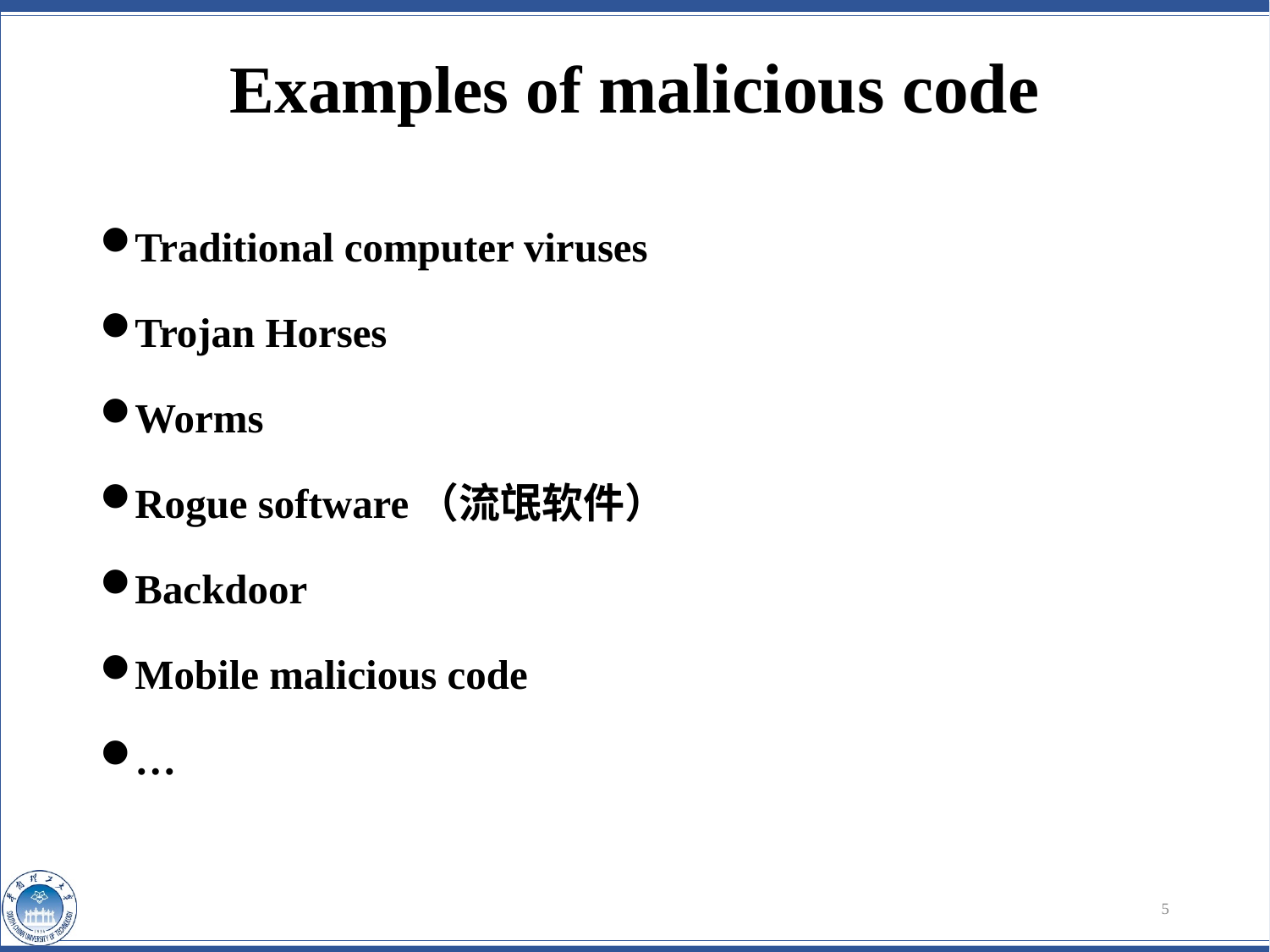

# Examples of malicious code
Traditional computer viruses
Trojan Horses
Worms
Rogue software（流氓软件）
Backdoor
Mobile malicious code
…
5